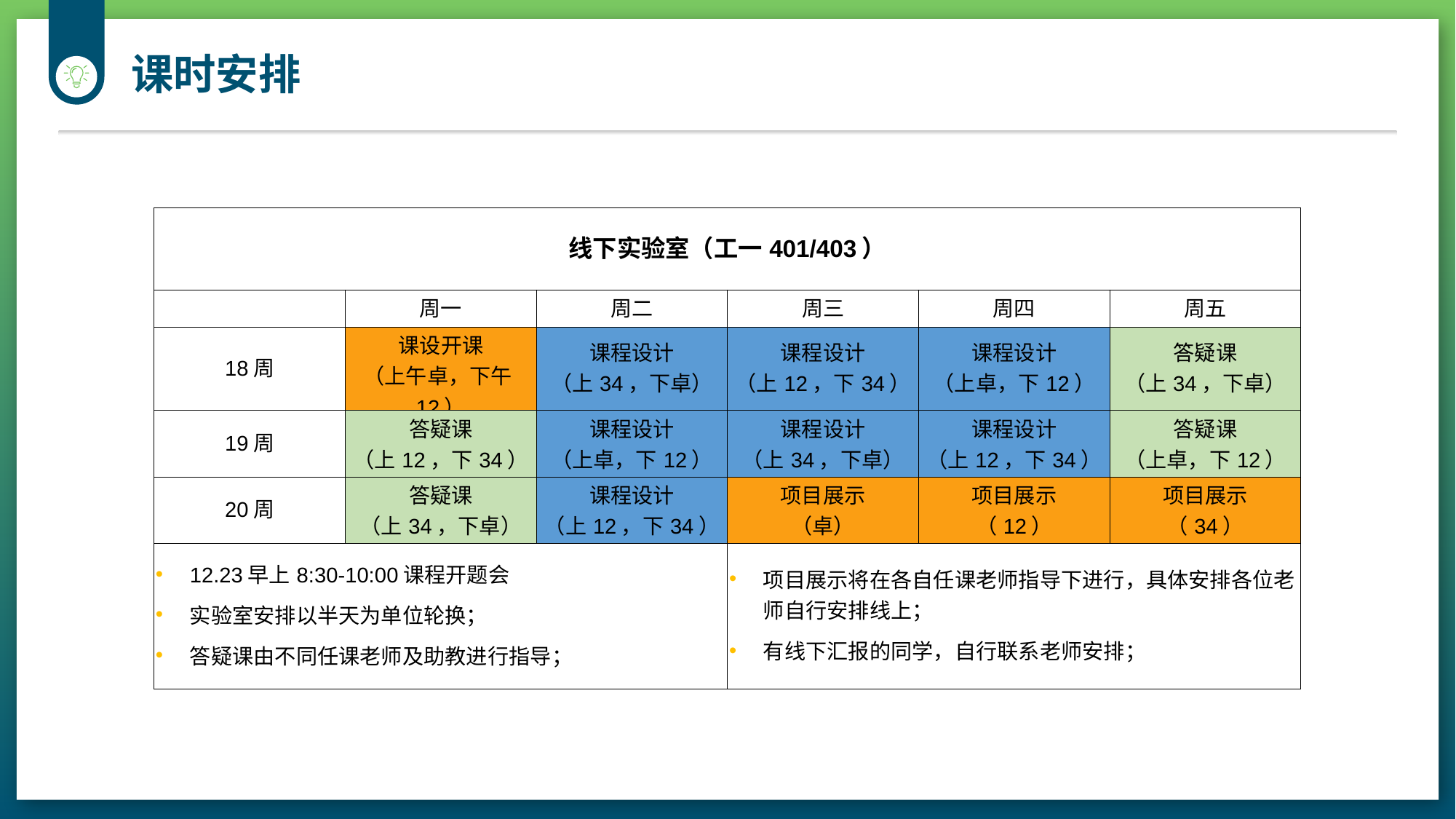

课时安排

| 线下实验室（工一401/403） |  |  |  |  |  |
| --- | --- | --- | --- | --- | --- |
|  | 周一 | 周二 | 周三 | 周四 | 周五 |
| 18周 | 课设开课 （上午卓，下午12） | 课程设计 （上34，下卓） | 课程设计 （上12，下34） | 课程设计 （上卓，下12） | 答疑课 （上34，下卓） |
| 19周 | 答疑课 （上12，下34） | 课程设计 （上卓，下12） | 课程设计 （上34，下卓） | 课程设计 （上12，下34） | 答疑课 （上卓，下12） |
| 20周 | 答疑课 （上34，下卓） | 课程设计 （上12，下34） | 项目展示 （卓） | 项目展示 （12） | 项目展示 （34） |
| 12.23早上8:30-10:00课程开题会 实验室安排以半天为单位轮换； 答疑课由不同任课老师及助教进行指导； |  |  | 项目展示将在各自任课老师指导下进行，具体安排各位老师自行安排线上； 有线下汇报的同学，自行联系老师安排； |  |  |